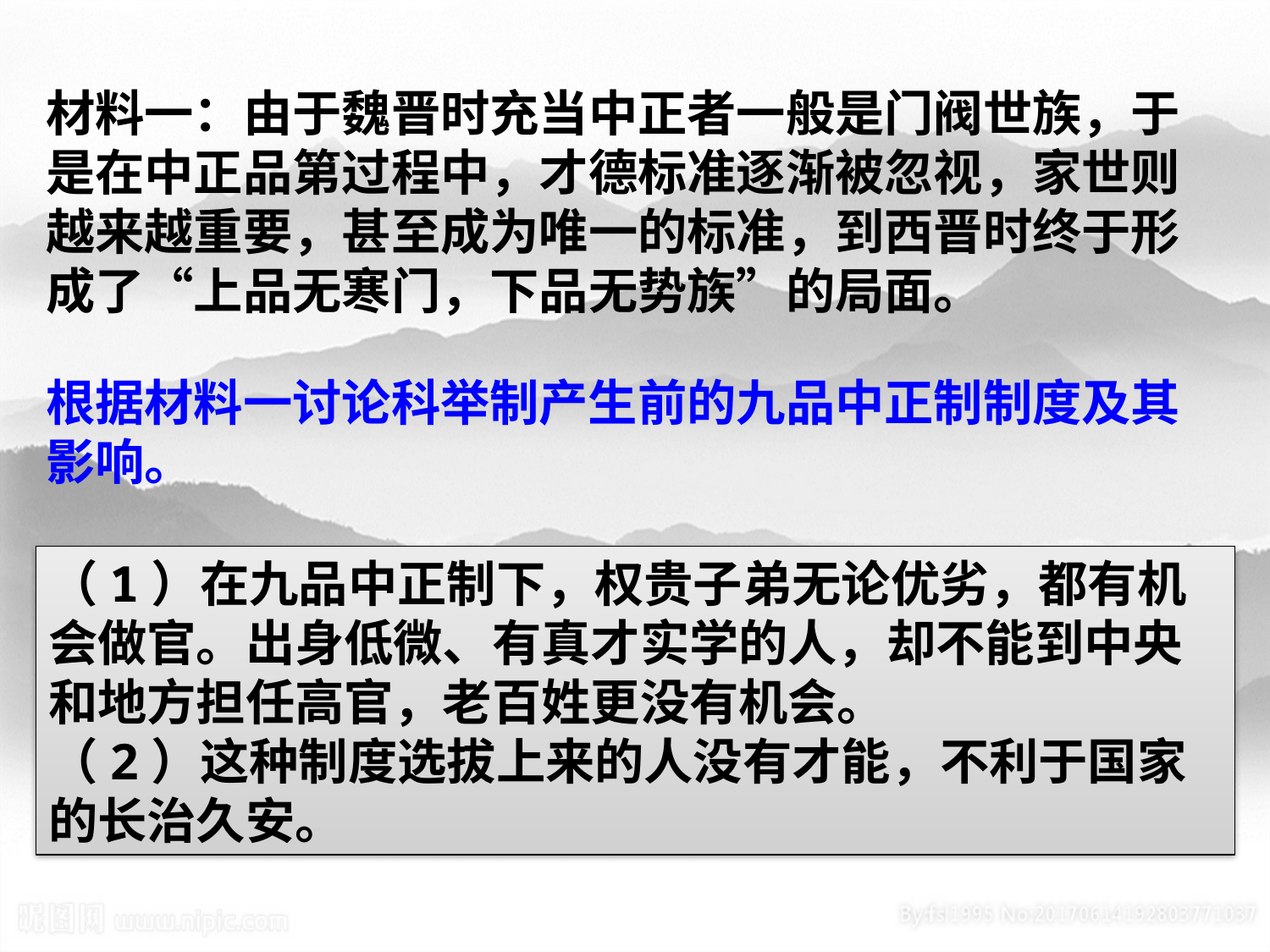

材料一：由于魏晋时充当中正者一般是门阀世族，于是在中正品第过程中，才德标准逐渐被忽视，家世则越来越重要，甚至成为唯一的标准，到西晋时终于形成了“上品无寒门，下品无势族”的局面。
根据材料一讨论科举制产生前的九品中正制制度及其影响。
（1）在九品中正制下，权贵子弟无论优劣，都有机会做官。出身低微、有真才实学的人，却不能到中央和地方担任高官，老百姓更没有机会。
（2）这种制度选拔上来的人没有才能，不利于国家的长治久安。